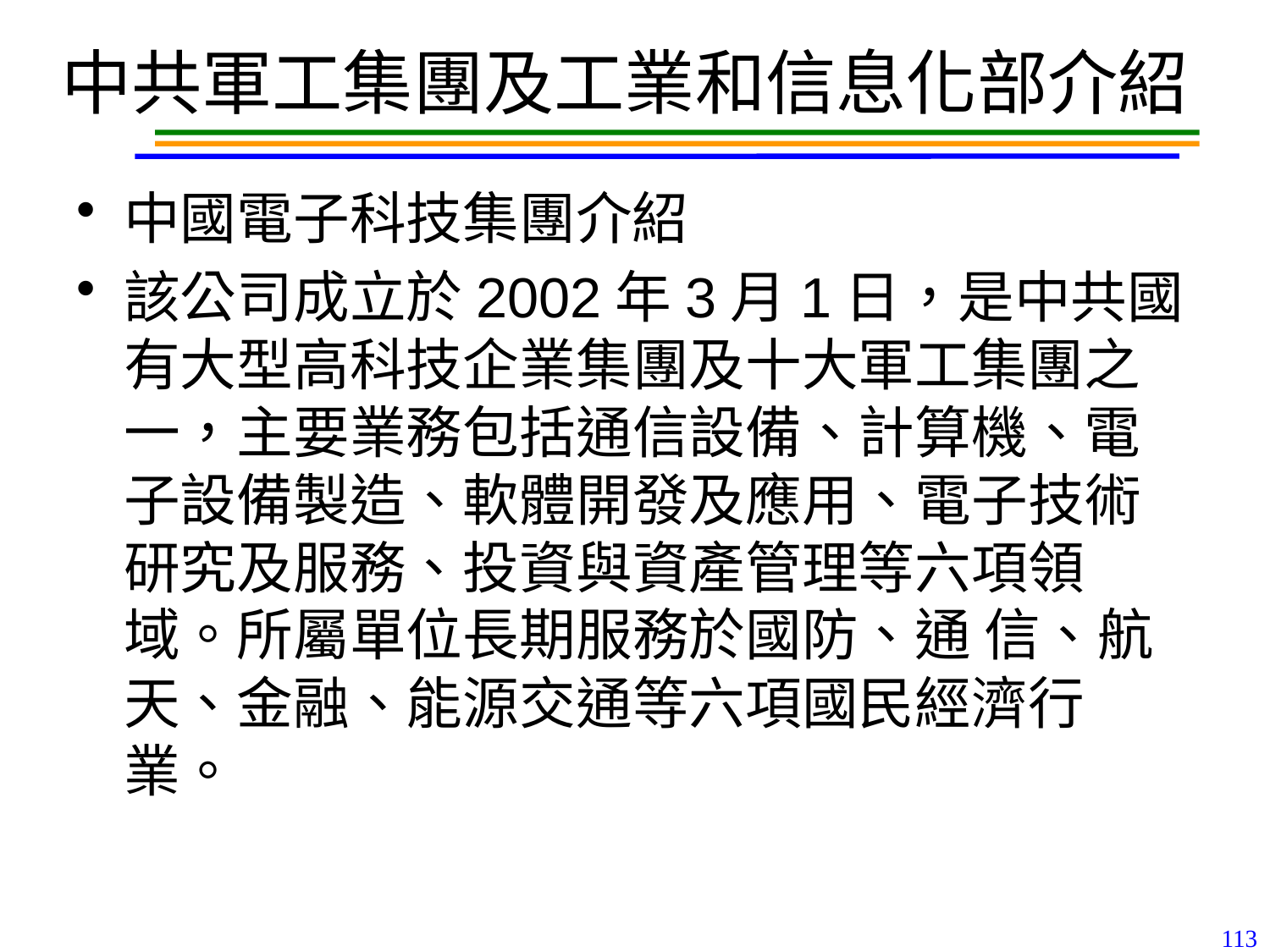

# 中共軍工集團及工業和信息化部介紹
中國電子科技集團介紹
該公司成立於2002年3月1日，是中共國有大型高科技企業集團及十大軍工集團之一，主要業務包括通信設備、計算機、電子設備製造、軟體開發及應用、電子技術研究及服務、投資與資產管理等六項領域。所屬單位長期服務於國防、通 信、航天、金融、能源交通等六項國民經濟行業。

113